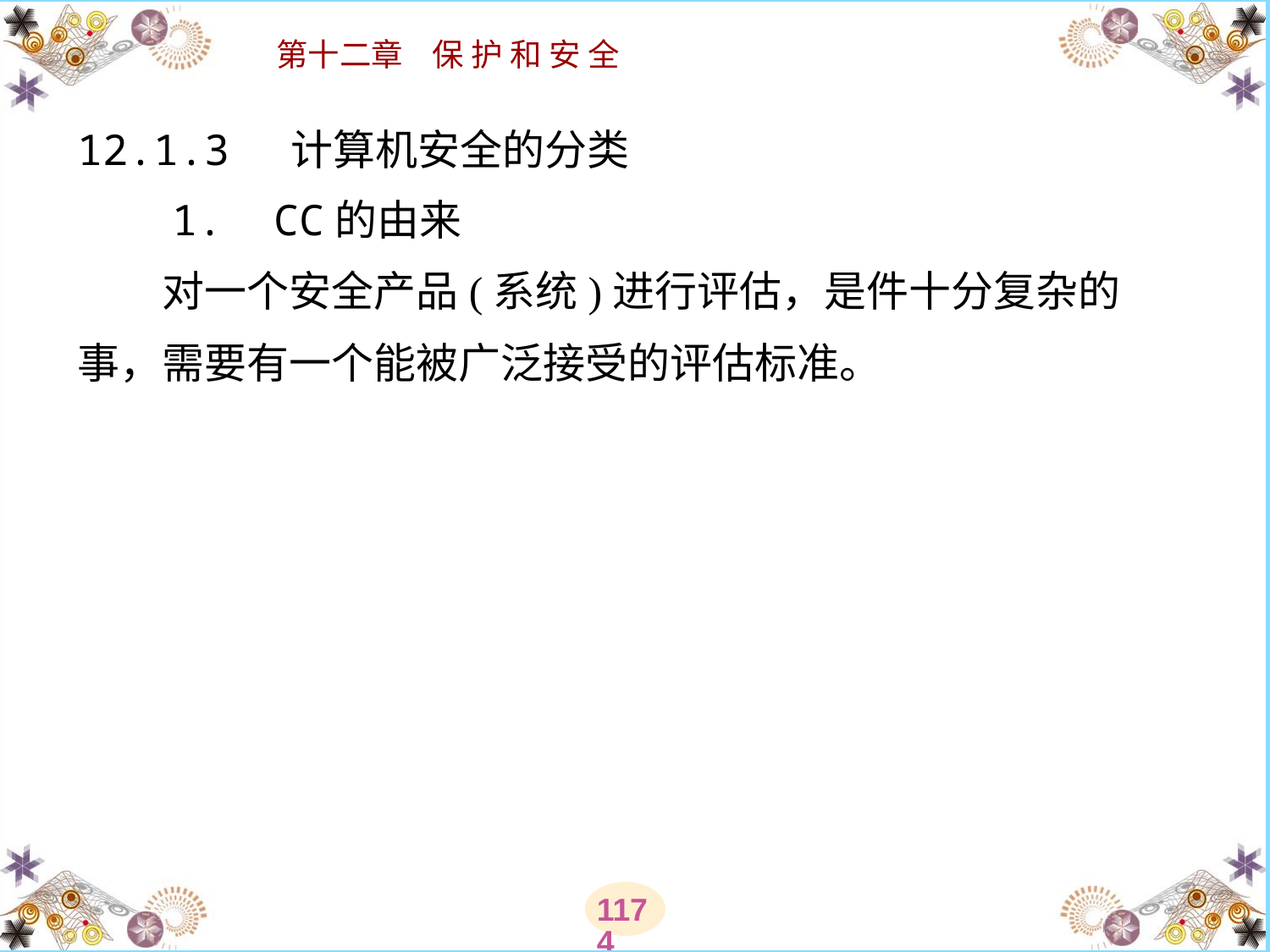

# 12.1.3  计算机安全的分类 　　1.  CC的由来 　　对一个安全产品(系统)进行评估，是件十分复杂的事，需要有一个能被广泛接受的评估标准。